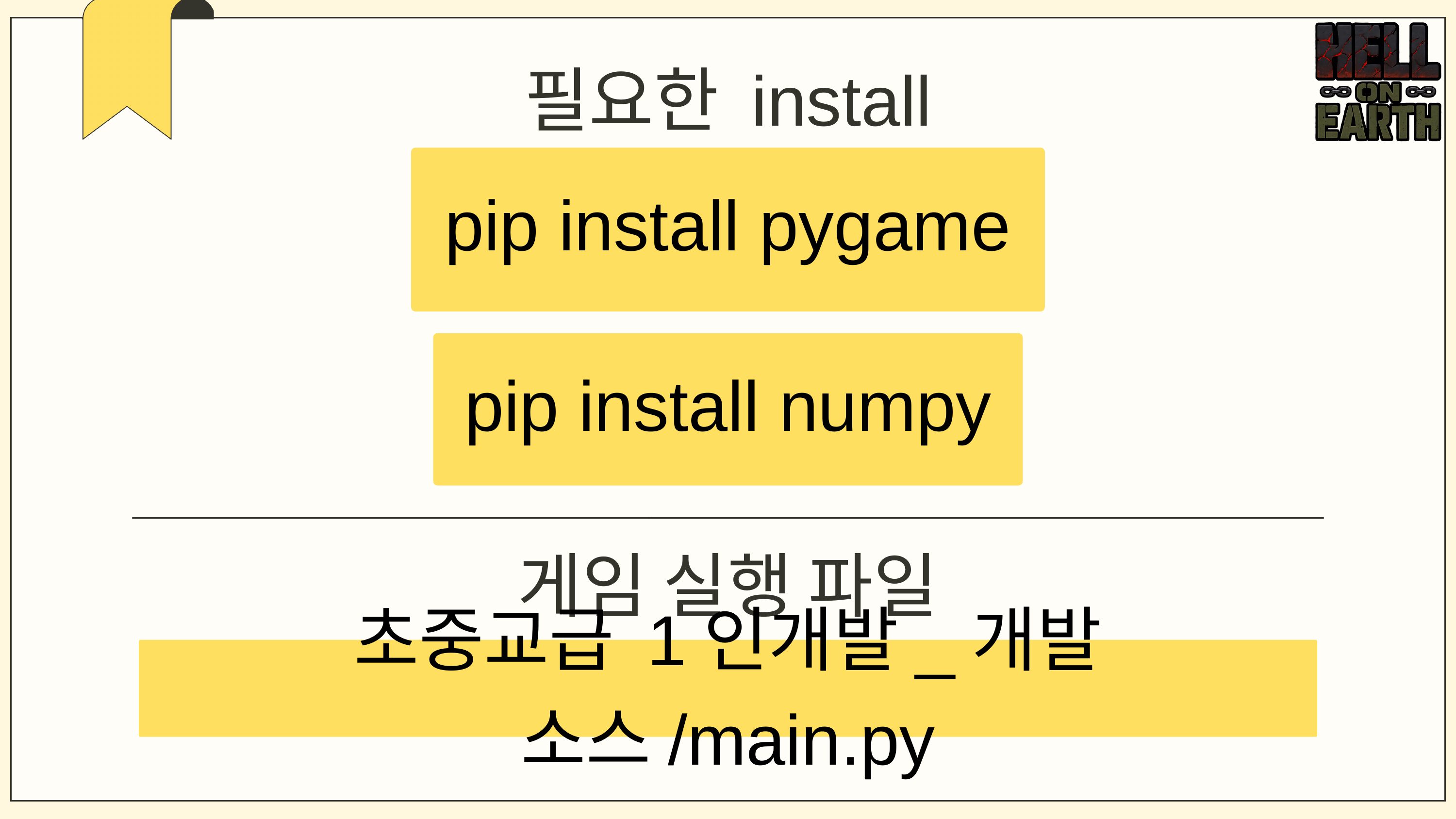

필요한 install

pip install pygame

pip install numpy

게임 실행 파일

초중교급 1인개발_개발 소스/main.py